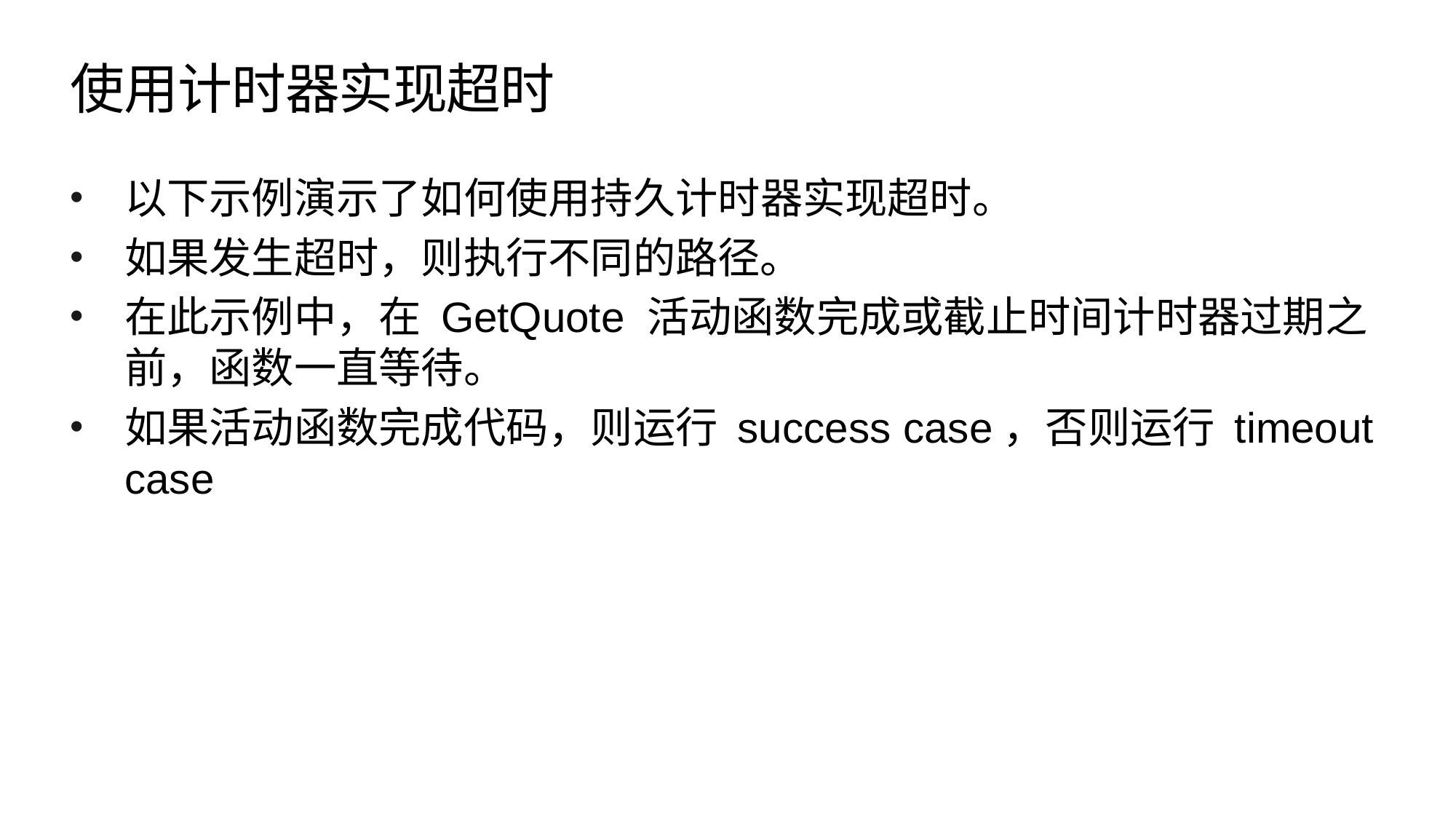

# 使用计时器实现超时
以下示例演示了如何使用持久计时器实现超时。
如果发生超时，则执行不同的路径。
在此示例中，在 GetQuote 活动函数完成或截止时间计时器过期之前，函数一直等待。
如果活动函数完成代码，则运行 success case，否则运行 timeout case